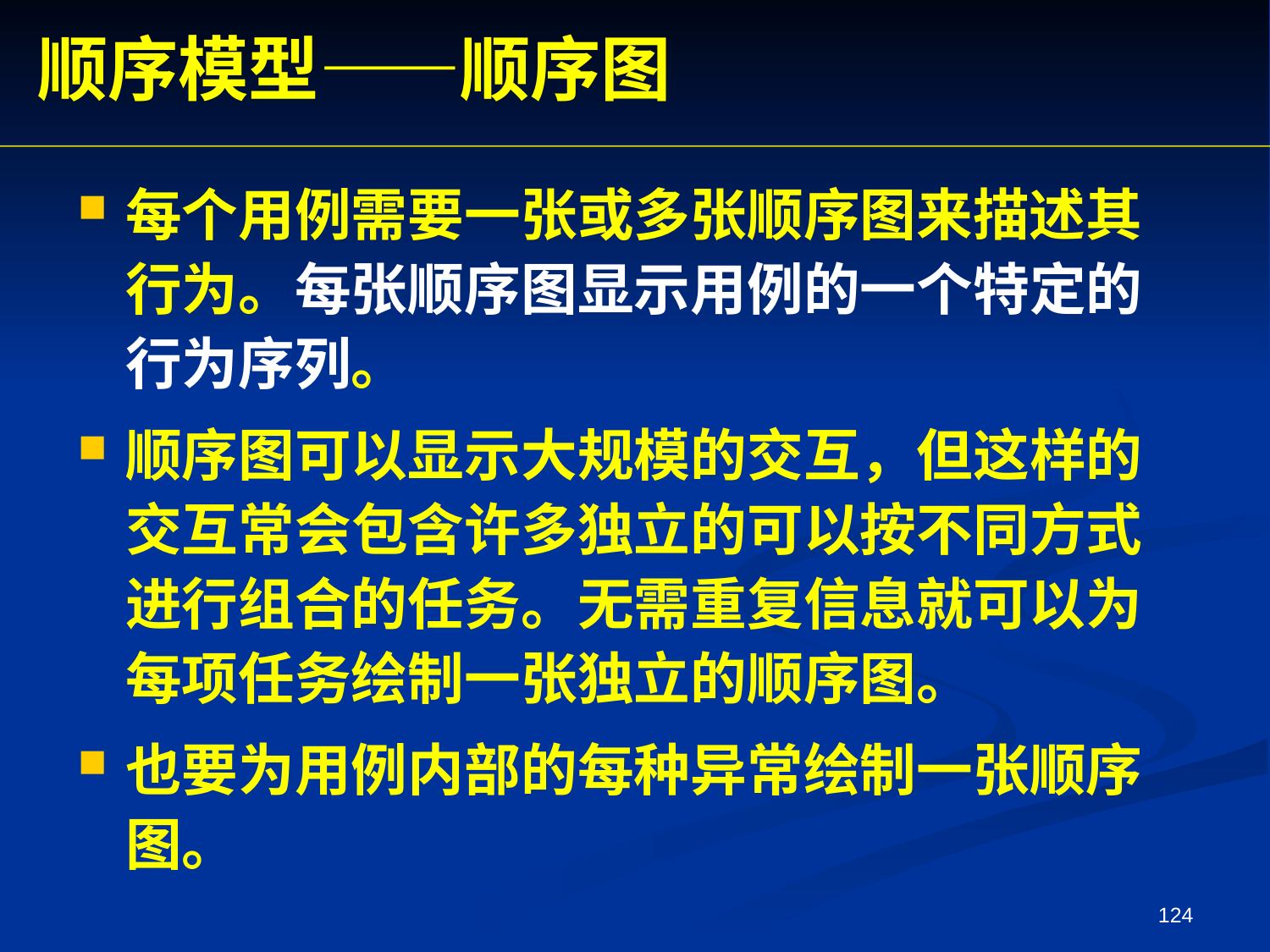

顺序模型——顺序图

每个用例需要一张或多张顺序图来描述其行为。每张顺序图显示用例的一个特定的行为序列。
顺序图可以显示大规模的交互，但这样的交互常会包含许多独立的可以按不同方式进行组合的任务。无需重复信息就可以为每项任务绘制一张独立的顺序图。
也要为用例内部的每种异常绘制一张顺序图。
124